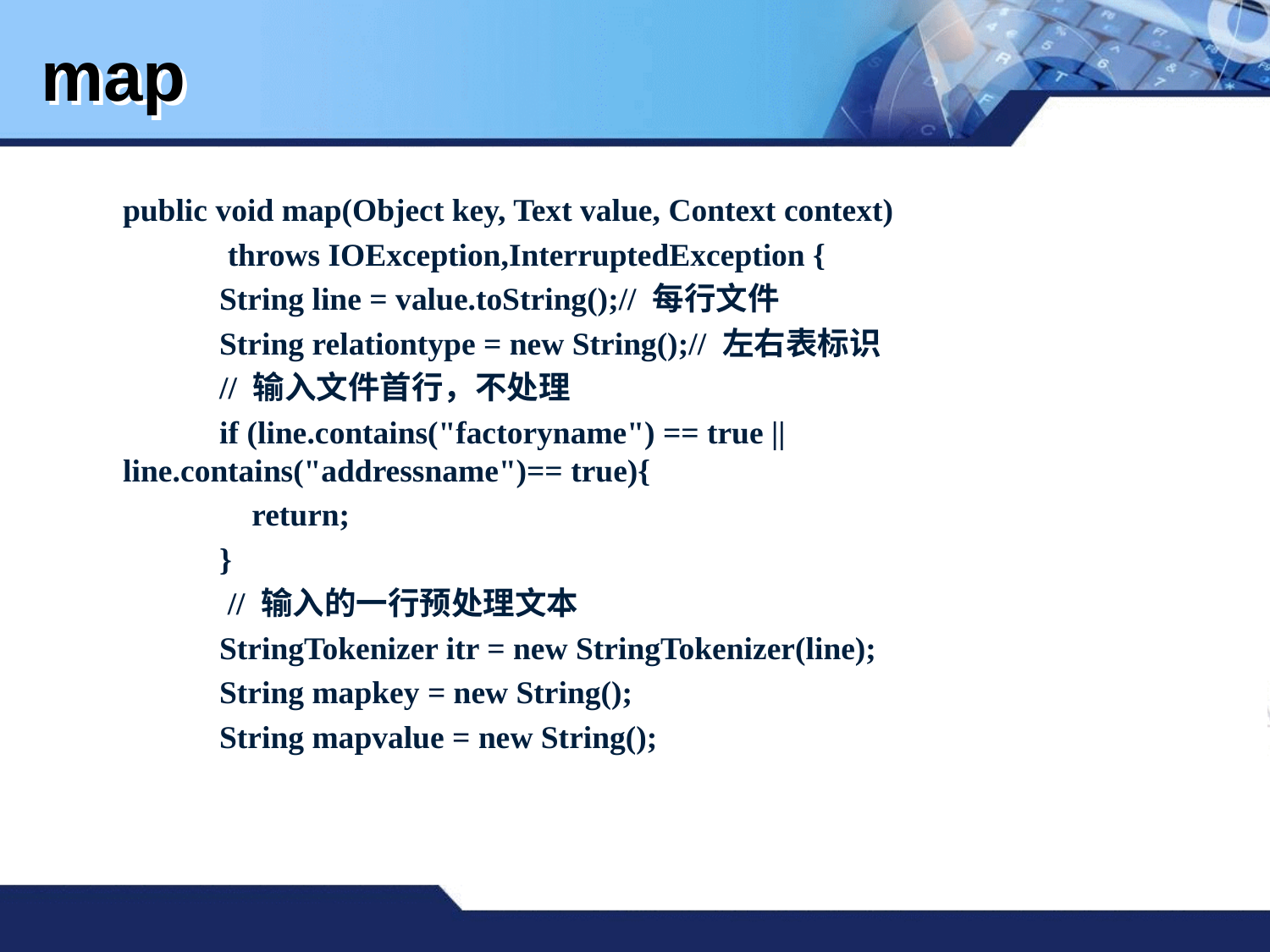

# map
public void map(Object key, Text value, Context context)
             throws IOException,InterruptedException {
            String line = value.toString();// 每行文件
            String relationtype = new String();// 左右表标识
            // 输入文件首行，不处理
            if (line.contains("factoryname") == true || line.contains("addressname")== true){
                return;
            }
             // 输入的一行预处理文本
            StringTokenizer itr = new StringTokenizer(line);
            String mapkey = new String();
            String mapvalue = new String();